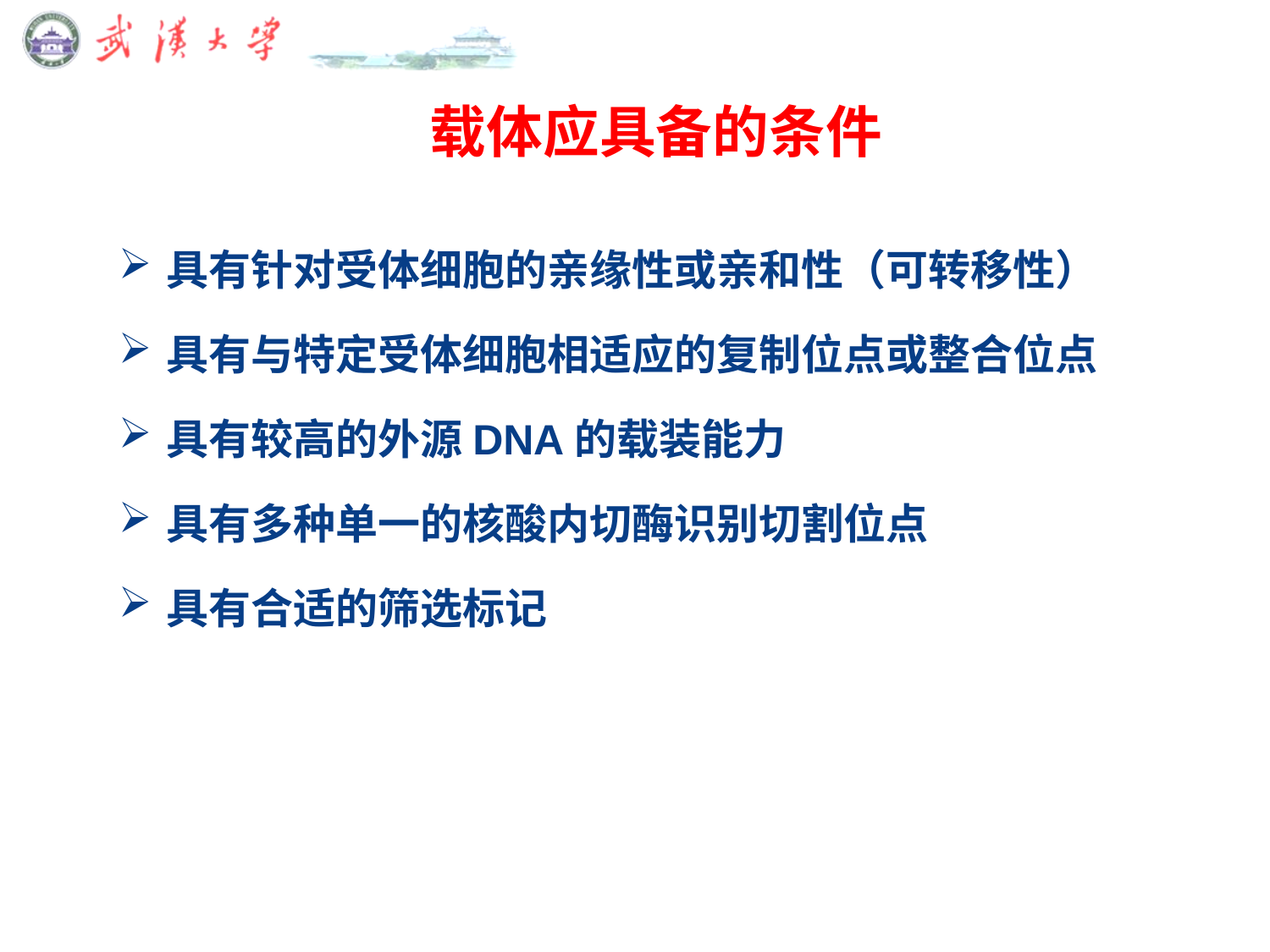

# 载体应具备的条件

具有针对受体细胞的亲缘性或亲和性（可转移性）
具有与特定受体细胞相适应的复制位点或整合位点
具有较高的外源DNA的载装能力
具有多种单一的核酸内切酶识别切割位点
具有合适的筛选标记